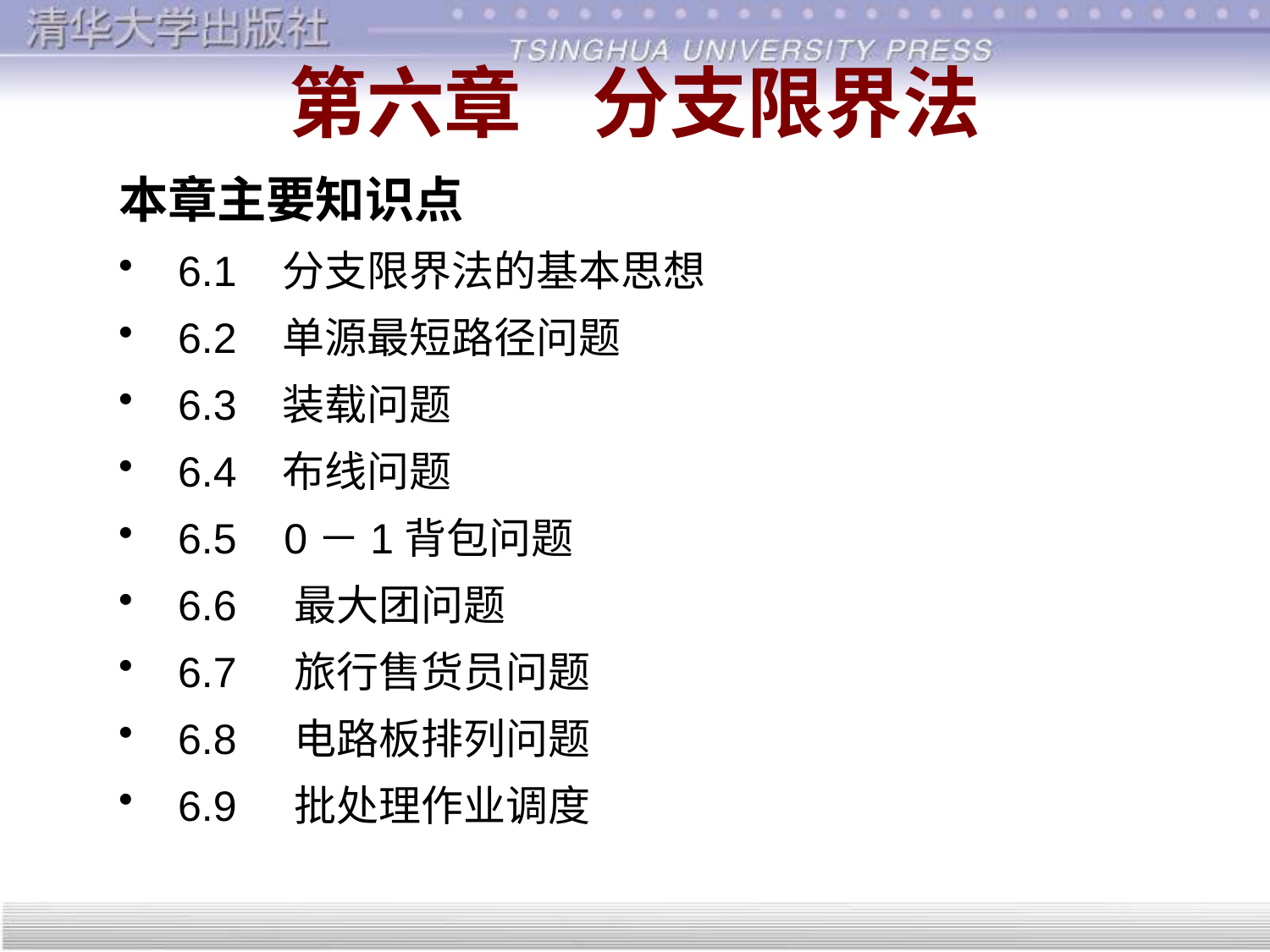

# 第六章    分支限界法
本章主要知识点
 6.1   分支限界法的基本思想
 6.2   单源最短路径问题
 6.3   装载问题
 6.4   布线问题
 6.5    0－1背包问题
 6.6    最大团问题
 6.7    旅行售货员问题
 6.8    电路板排列问题
 6.9    批处理作业调度

2